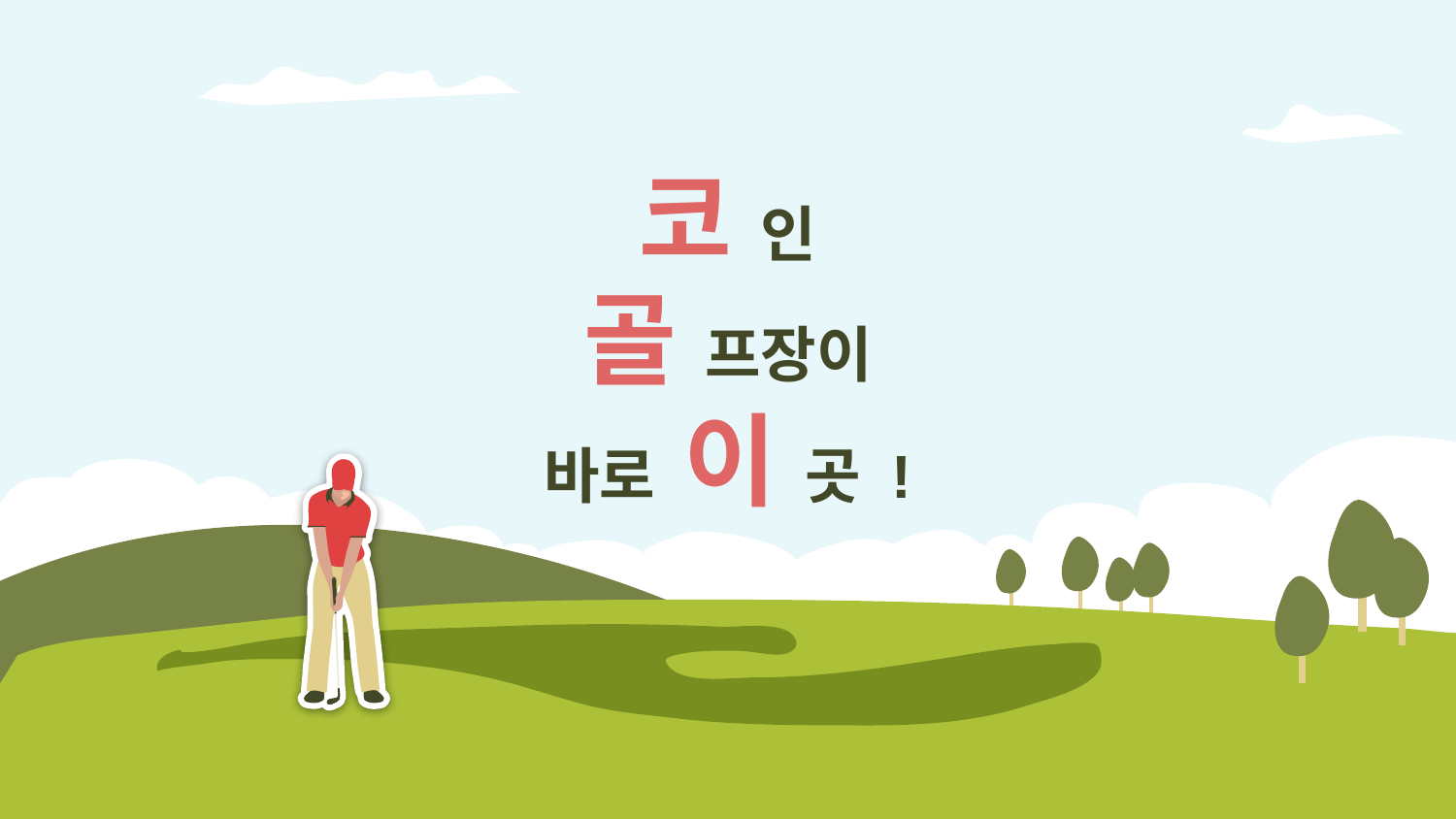

# 코 인
골 프장이
바로 이 곳 !